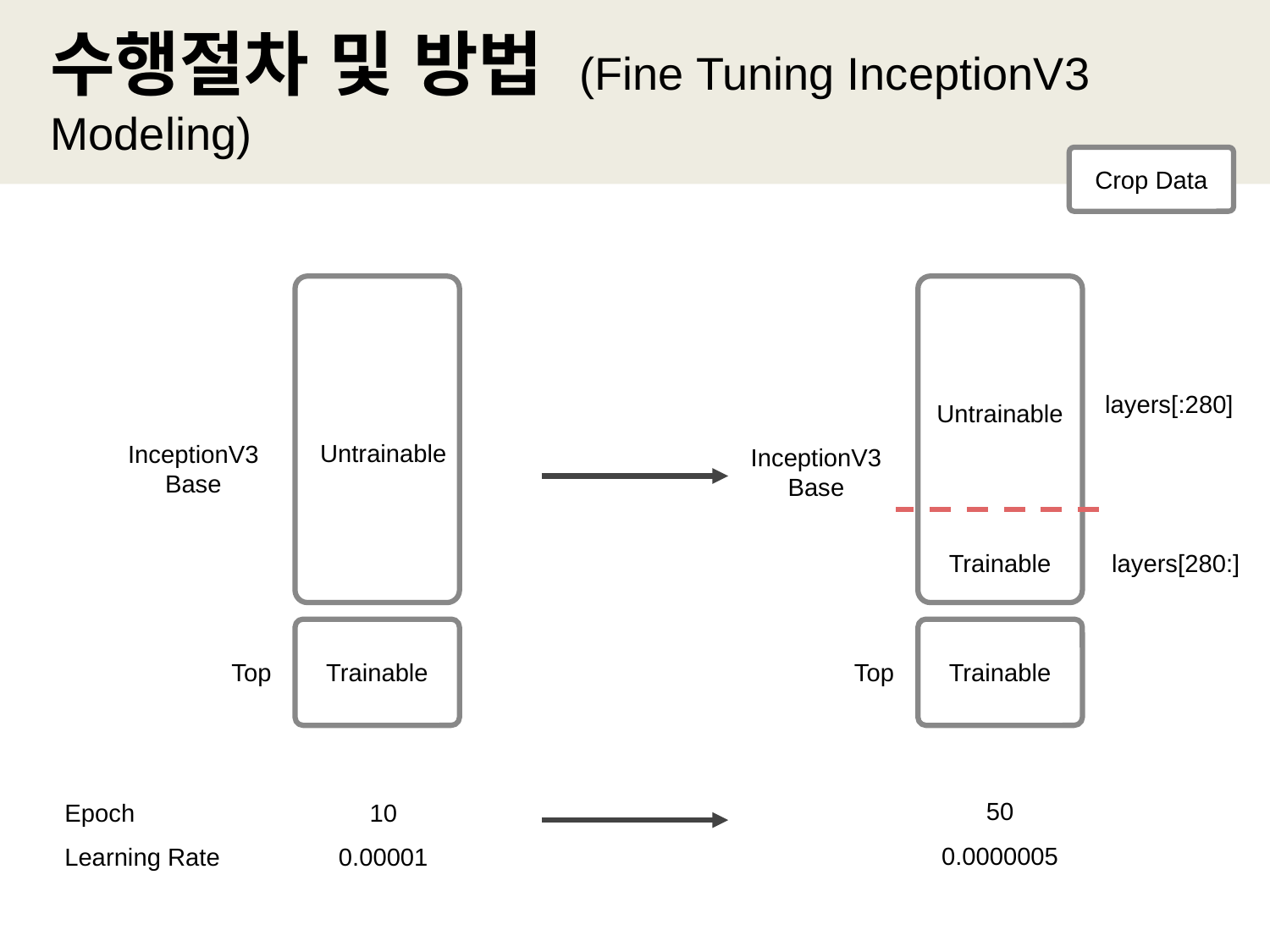

수행절차 및 방법 (Fine Tuning InceptionV3 Modeling)
Crop Data

layers[:280]
Untrainable
Untrainable
InceptionV3 Base
InceptionV3 Base
Trainable
layers[280:]

Trainable
Trainable
Top
Top
50
0.0000005
Epoch
Learning Rate
10
0.00001